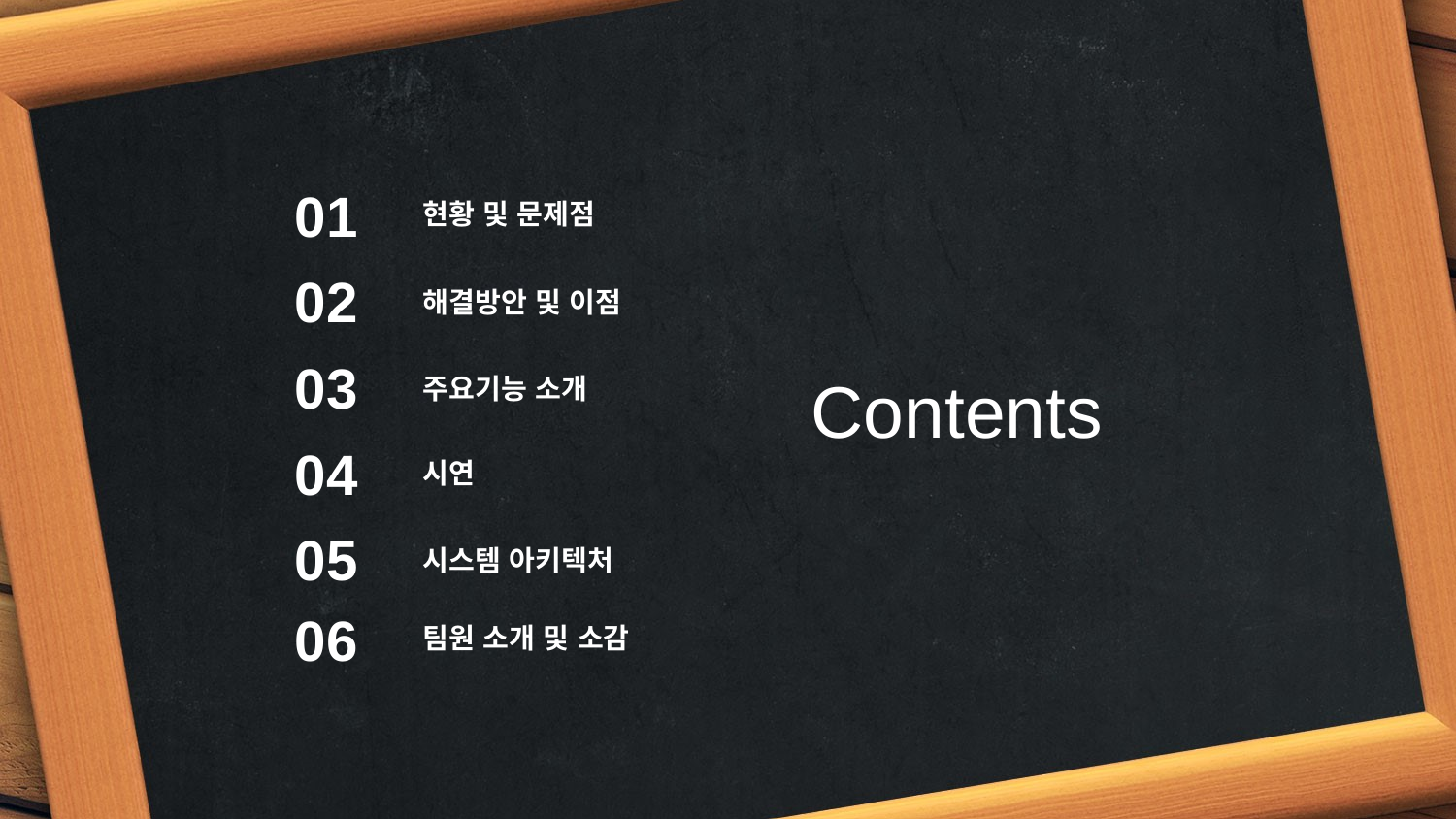

01
현황 및 문제점
02
해결방안 및 이점
03
주요기능 소개
Contents
04
시연
05
시스템 아키텍처
06
팀원 소개 및 소감